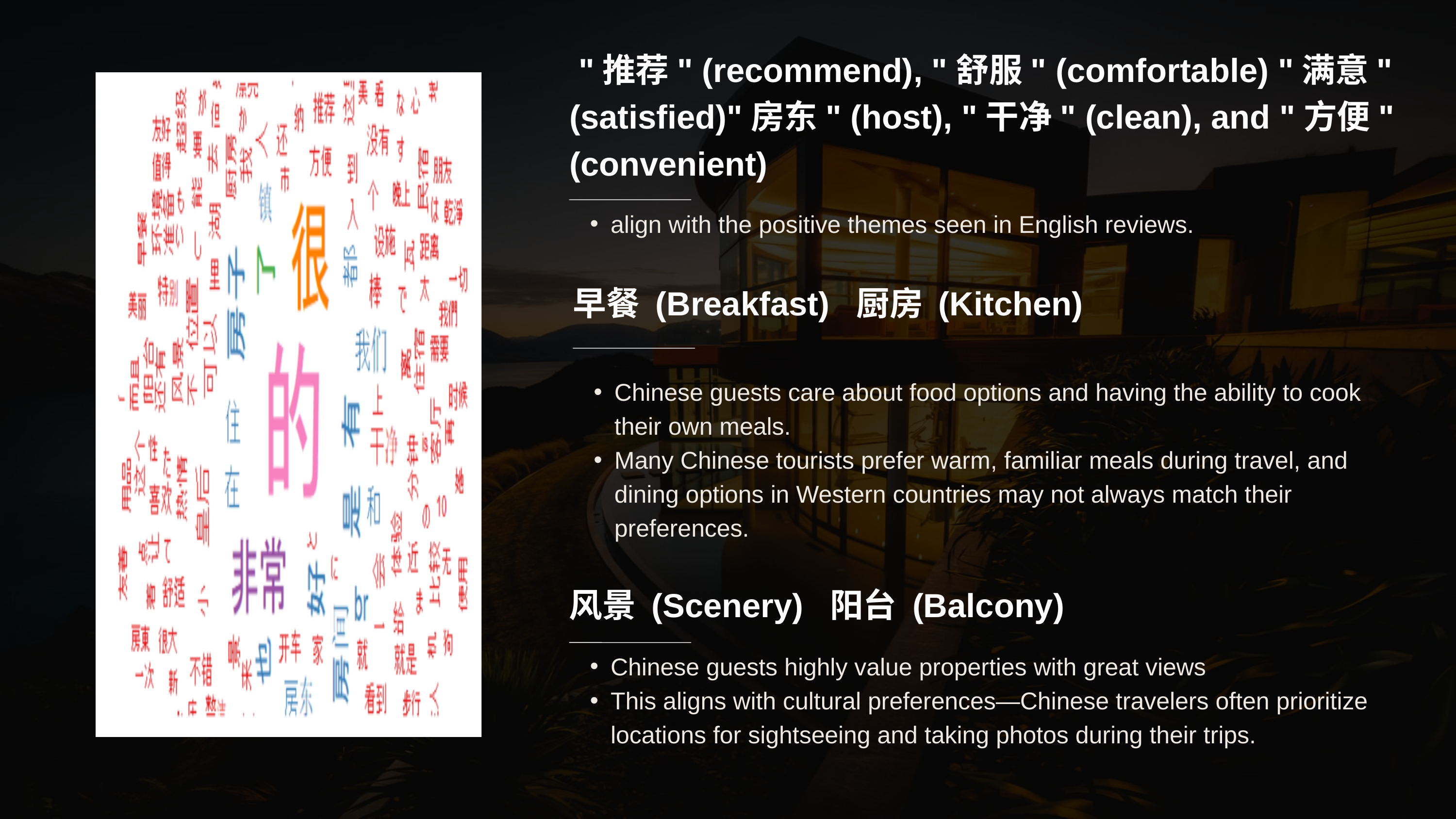

"推荐" (recommend), "舒服" (comfortable) "满意" (satisfied)"房东" (host), "干净" (clean), and "方便" (convenient)

align with the positive themes seen in English reviews.

早餐 (Breakfast)  厨房 (Kitchen)

Chinese guests care about food options and having the ability to cook their own meals.
Many Chinese tourists prefer warm, familiar meals during travel, and dining options in Western countries may not always match their preferences.
风景 (Scenery)  阳台 (Balcony)

Chinese guests highly value properties with great views
This aligns with cultural preferences—Chinese travelers often prioritize locations for sightseeing and taking photos during their trips.